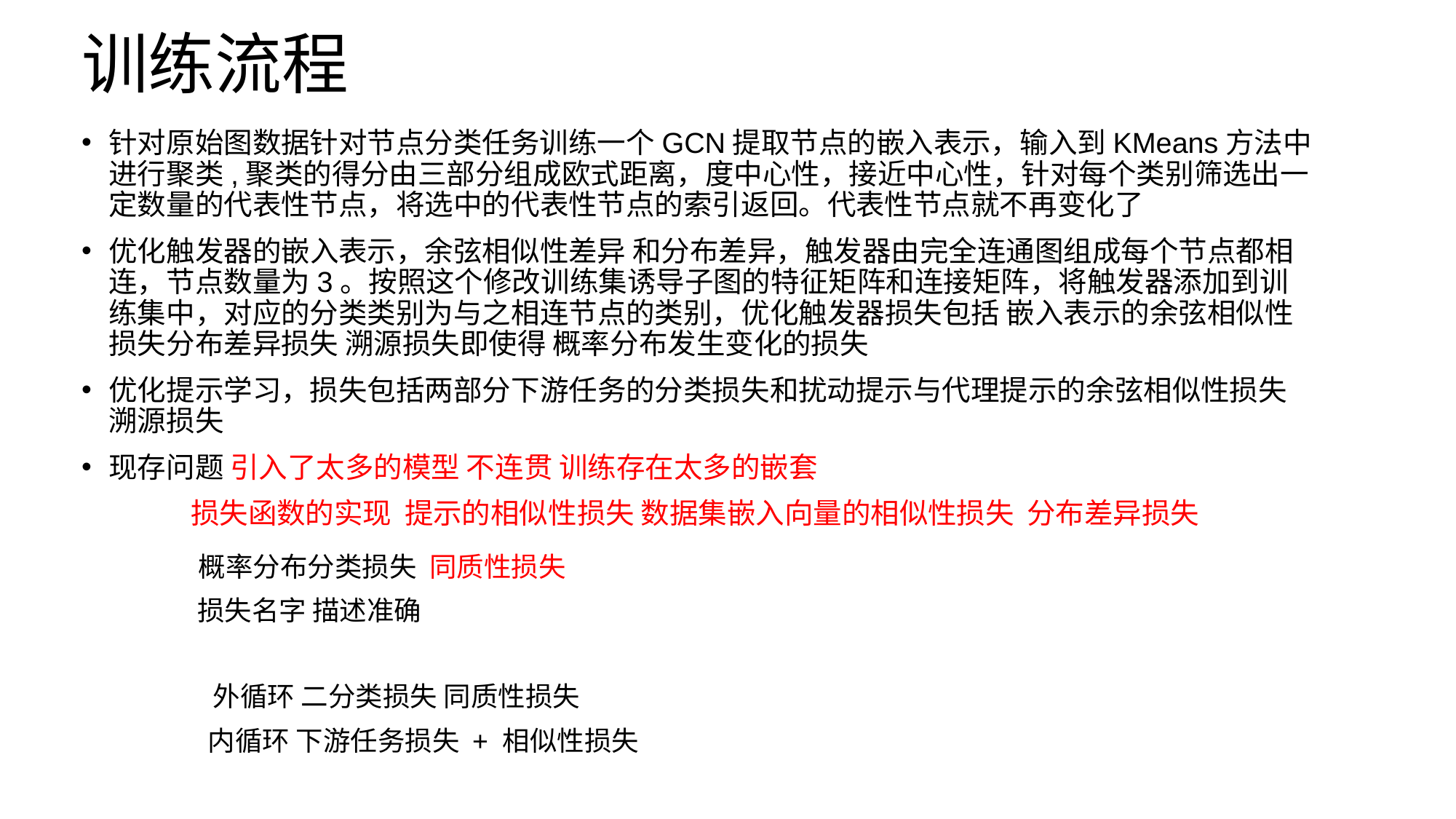

# 训练流程
针对原始图数据针对节点分类任务训练一个GCN提取节点的嵌入表示，输入到KMeans方法中进行聚类,聚类的得分由三部分组成欧式距离，度中心性，接近中心性，针对每个类别筛选出一定数量的代表性节点，将选中的代表性节点的索引返回。代表性节点就不再变化了
优化触发器的嵌入表示，余弦相似性差异 和分布差异，触发器由完全连通图组成每个节点都相连，节点数量为3。按照这个修改训练集诱导子图的特征矩阵和连接矩阵，将触发器添加到训练集中，对应的分类类别为与之相连节点的类别，优化触发器损失包括 嵌入表示的余弦相似性损失分布差异损失 溯源损失即使得 概率分布发生变化的损失
优化提示学习，损失包括两部分下游任务的分类损失和扰动提示与代理提示的余弦相似性损失   溯源损失
现存问题 引入了太多的模型 不连贯 训练存在太多的嵌套
	损失函数的实现  提示的相似性损失 数据集嵌入向量的相似性损失  分布差异损失

概率分布分类损失  同质性损失
损失名字 描述准确
外循环 二分类损失 同质性损失
内循环 下游任务损失 + 相似性损失